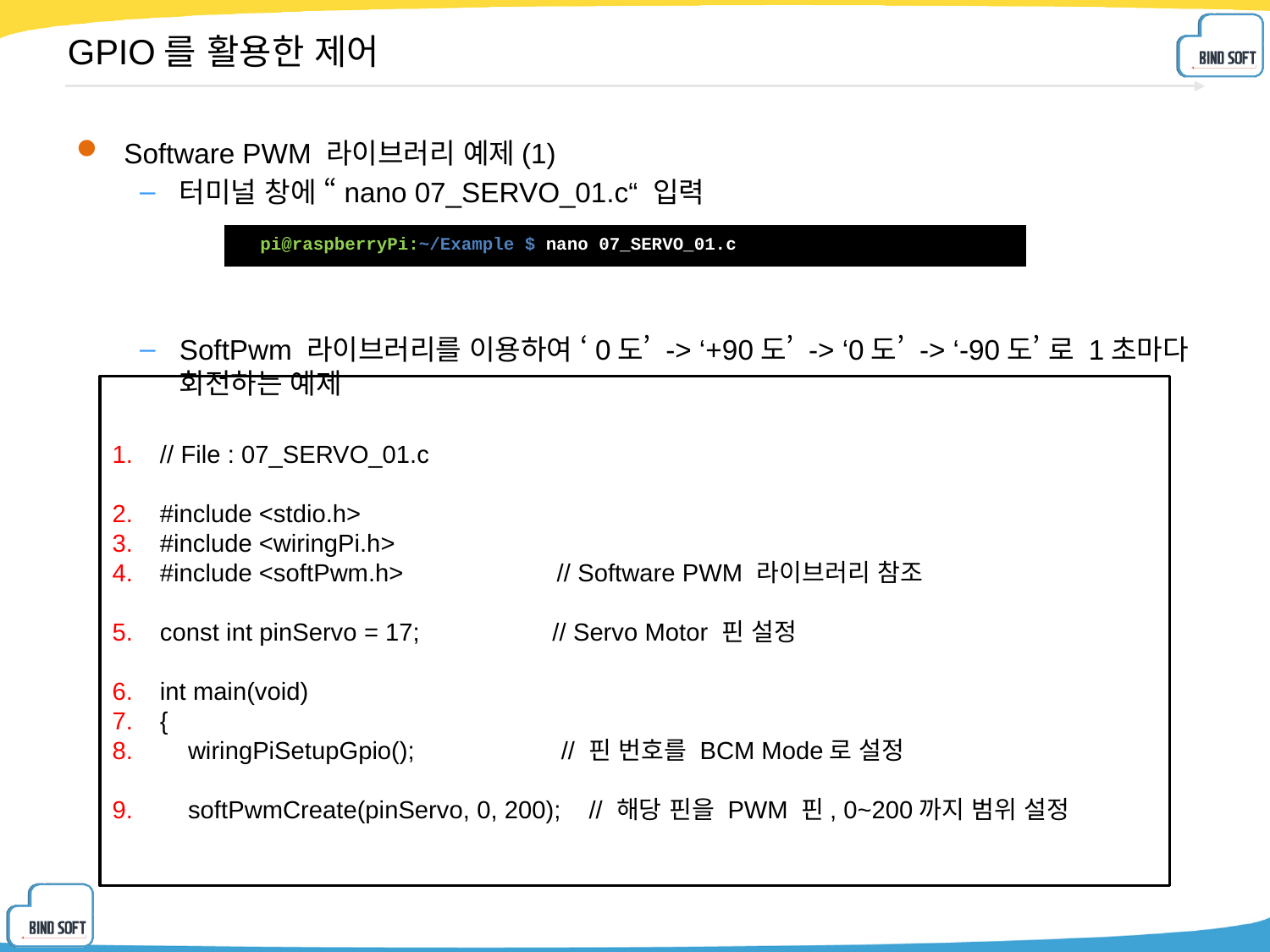

# GPIO를 활용한 제어
Software PWM 라이브러리 예제(1)
터미널 창에 “nano 07_SERVO_01.c“ 입력

SoftPwm 라이브러리를 이용하여 ‘0도’ -> ‘+90도’ -> ‘0도’ -> ‘-90도’ 로 1초마다 회전하는 예제

| pi@raspberryPi:~/Example $ nano 07\_SERVO\_01.c |
| --- |
// File : 07_SERVO_01.c

#include <stdio.h>
#include <wiringPi.h>
#include <softPwm.h>                      // Software PWM 라이브러리 참조

const int pinServo = 17;                   // Servo Motor 핀 설정

int main(void)
{
    wiringPiSetupGpio();                     // 핀 번호를 BCM Mode로 설정

    softPwmCreate(pinServo, 0, 200);    // 해당 핀을 PWM 핀, 0~200까지 범위 설정